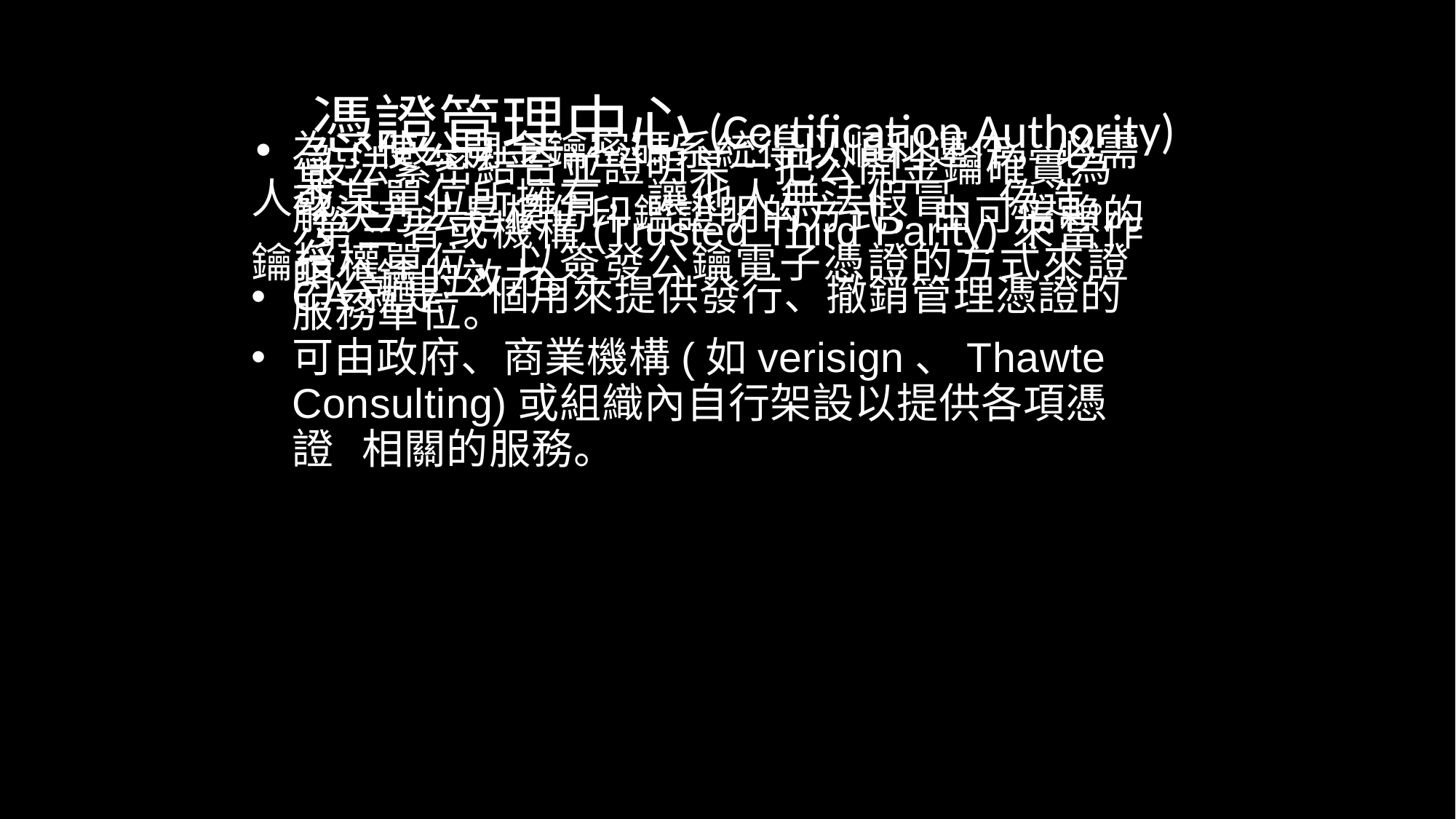

憑證管理中心(Certification Authority)
•	為了使公開金鑰密碼系統得以順利運作，必需  設法緊密結合並證明某一把公開金鑰確實為某
人或某單位所擁有，讓他人無法假冒、偽造。  解決方法是模仿印鑑證明的方式，由可信賴的  第三者或機構(Trusted Third Parity)來當作公
鑰授權單位，以簽發公鑰電子憑證的方式來證  明公鑰的效力。
•	CA就是一個用來提供發行、撤銷管理憑證的  服務單位。
可由政府、商業機構(如verisign、Thawte  Consulting)或組織內自行架設以提供各項憑證  相關的服務。